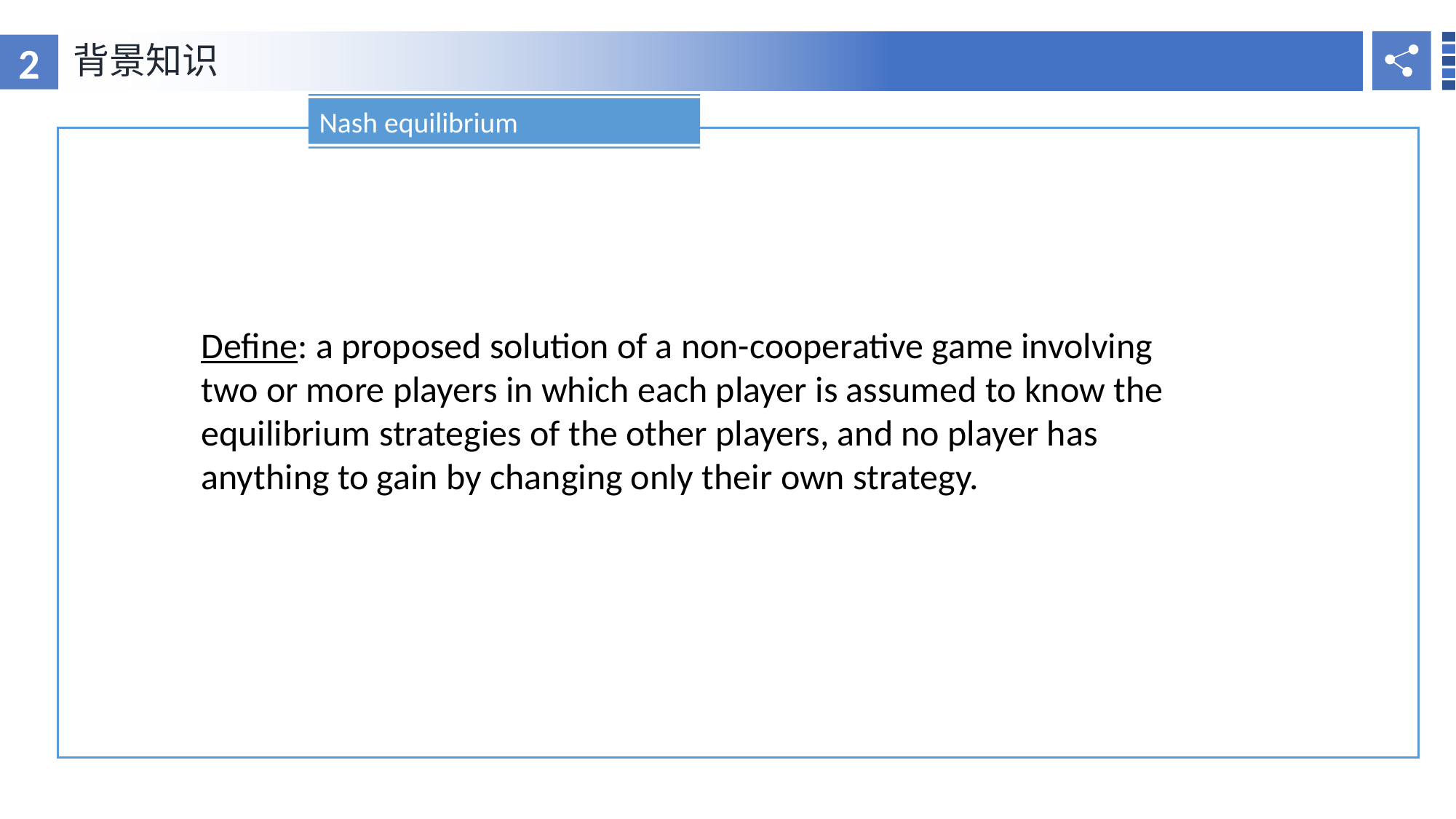

2

背景知识
RESEARCH BACKGROUND
Nash equilibrium

Define: a proposed solution of a non-cooperative game involving two or more players in which each player is assumed to know the equilibrium strategies of the other players, and no player has anything to gain by changing only their own strategy.